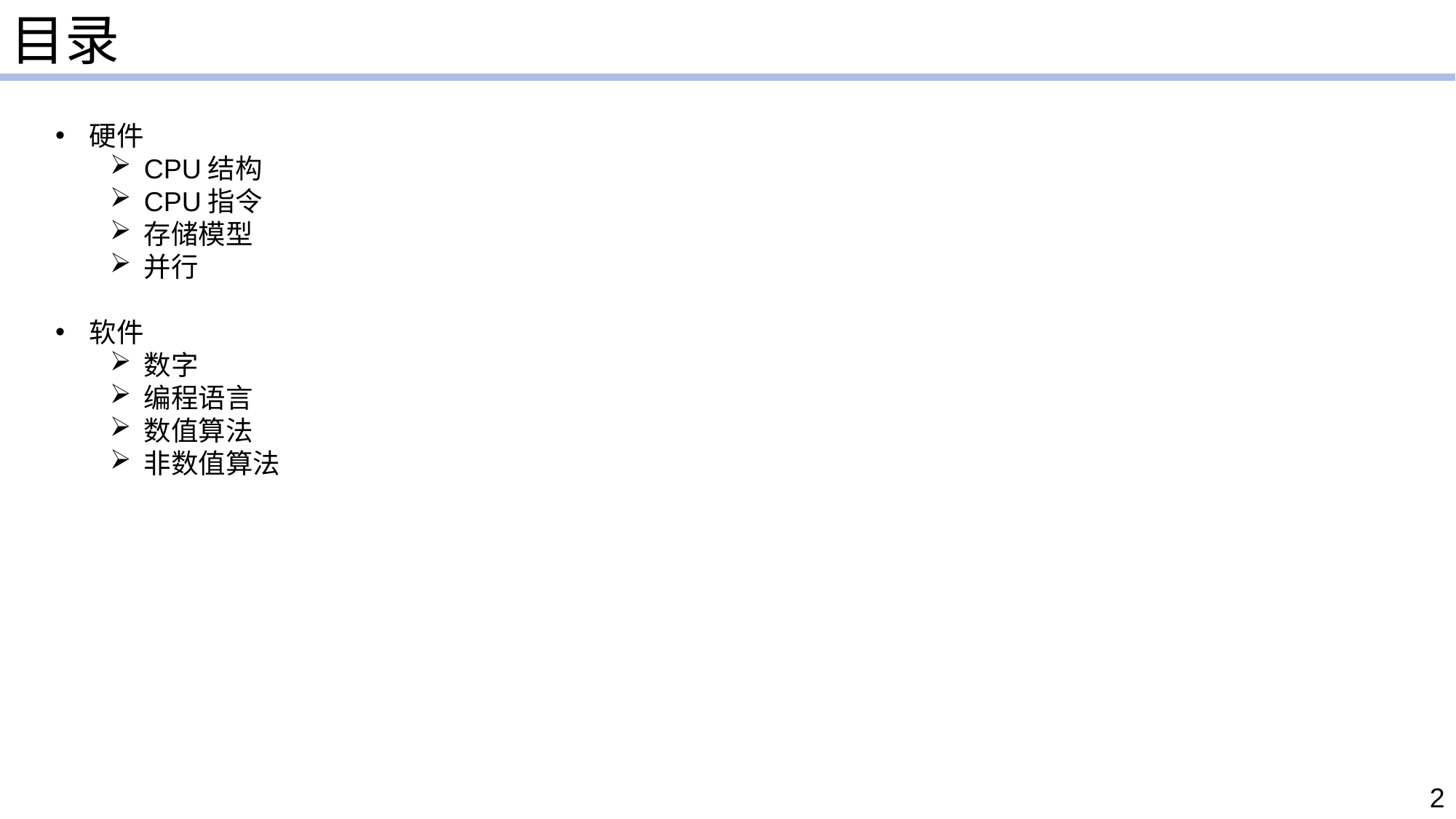

目录
硬件
CPU结构
CPU指令
存储模型
并行

软件
数字
编程语言
数值算法
非数值算法

2